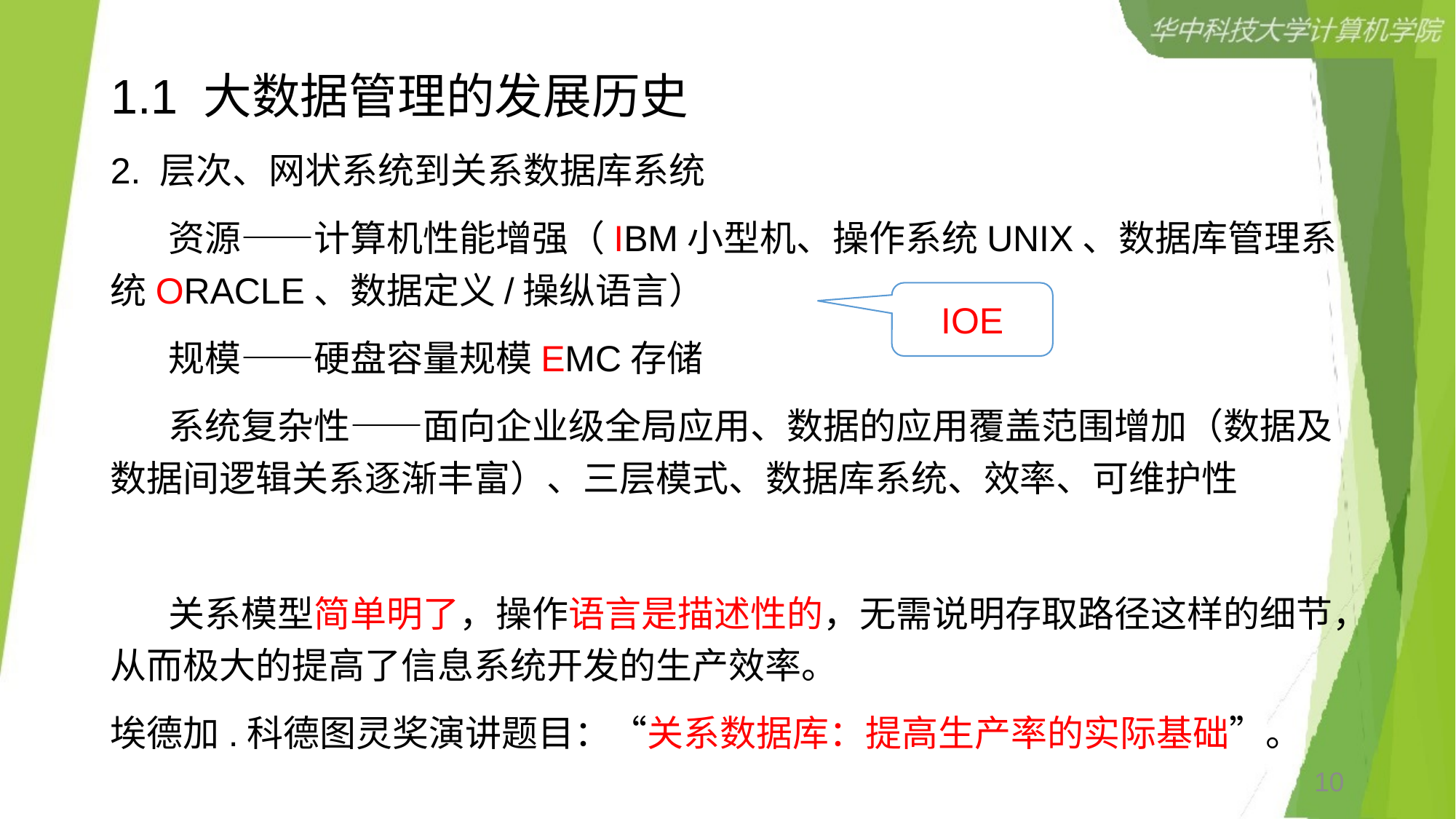

# 1.1 大数据管理的发展历史
2. 层次、网状系统到关系数据库系统
      资源——计算机性能增强（IBM小型机、操作系统UNIX、数据库管理系统ORACLE、数据定义/操纵语言）
      规模——硬盘容量规模EMC存储
      系统复杂性——面向企业级全局应用、数据的应用覆盖范围增加（数据及数据间逻辑关系逐渐丰富）、三层模式、数据库系统、效率、可维护性

      关系模型简单明了，操作语言是描述性的，无需说明存取路径这样的细节，从而极大的提高了信息系统开发的生产效率。
埃德加.科德图灵奖演讲题目：“关系数据库：提高生产率的实际基础”。
IOE
10